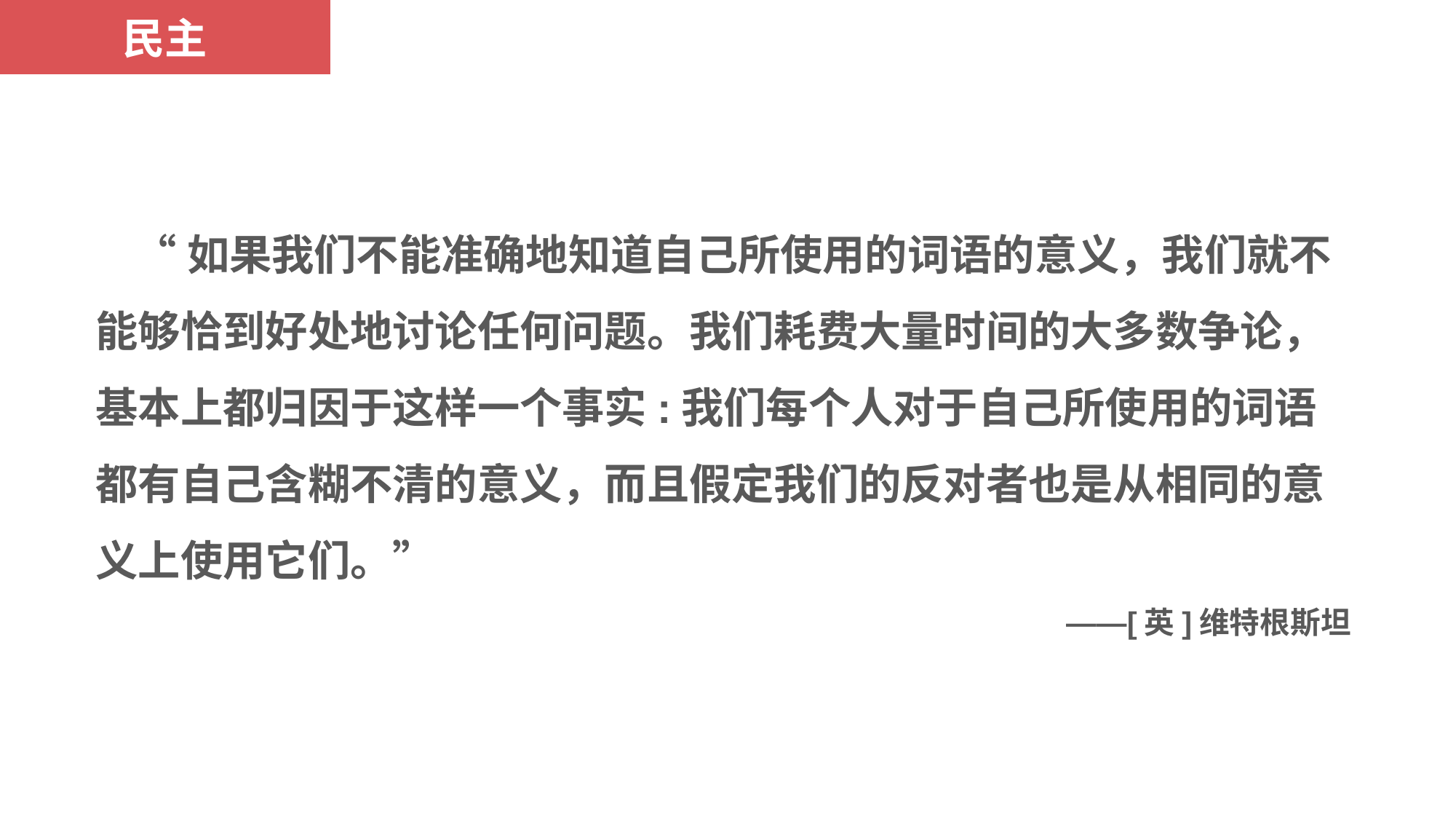

民主
    “如果我们不能准确地知道自己所使用的词语的意义，我们就不能够恰到好处地讨论任何问题。我们耗费大量时间的大多数争论，基本上都归因于这样一个事实:我们每个人对于自己所使用的词语都有自己含糊不清的意义，而且假定我们的反对者也是从相同的意义上使用它们。”
——[英]维特根斯坦